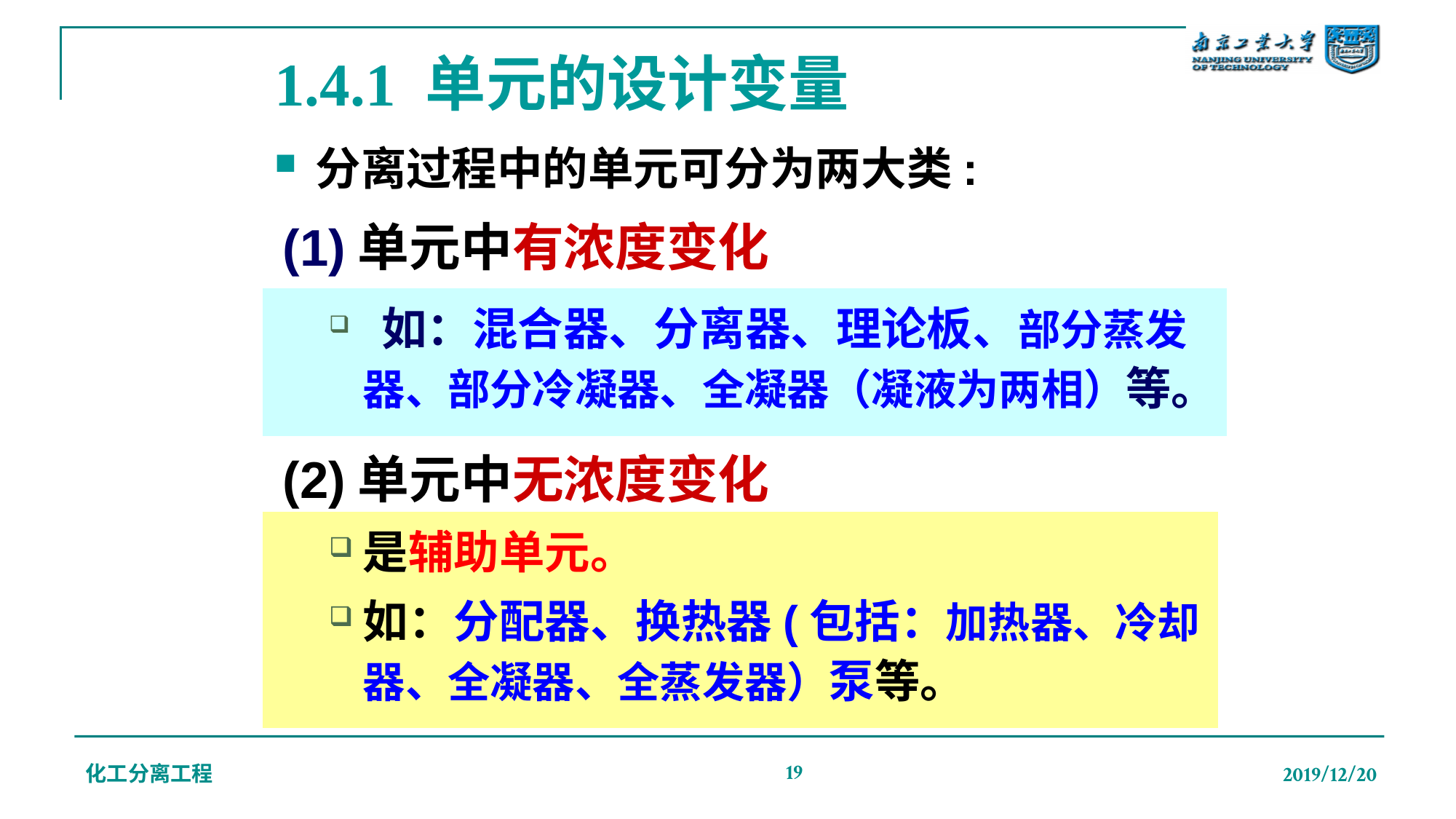

# 1.4.1 单元的设计变量
分离过程中的单元可分为两大类:
(1)单元中有浓度变化
 如：混合器、分离器、理论板、部分蒸发器、部分冷凝器、全凝器（凝液为两相）等。

(2)单元中无浓度变化
是辅助单元。
如：分配器、换热器(包括：加热器、冷却器、全凝器、全蒸发器）泵等。

化工分离工程
19
2019/12/20